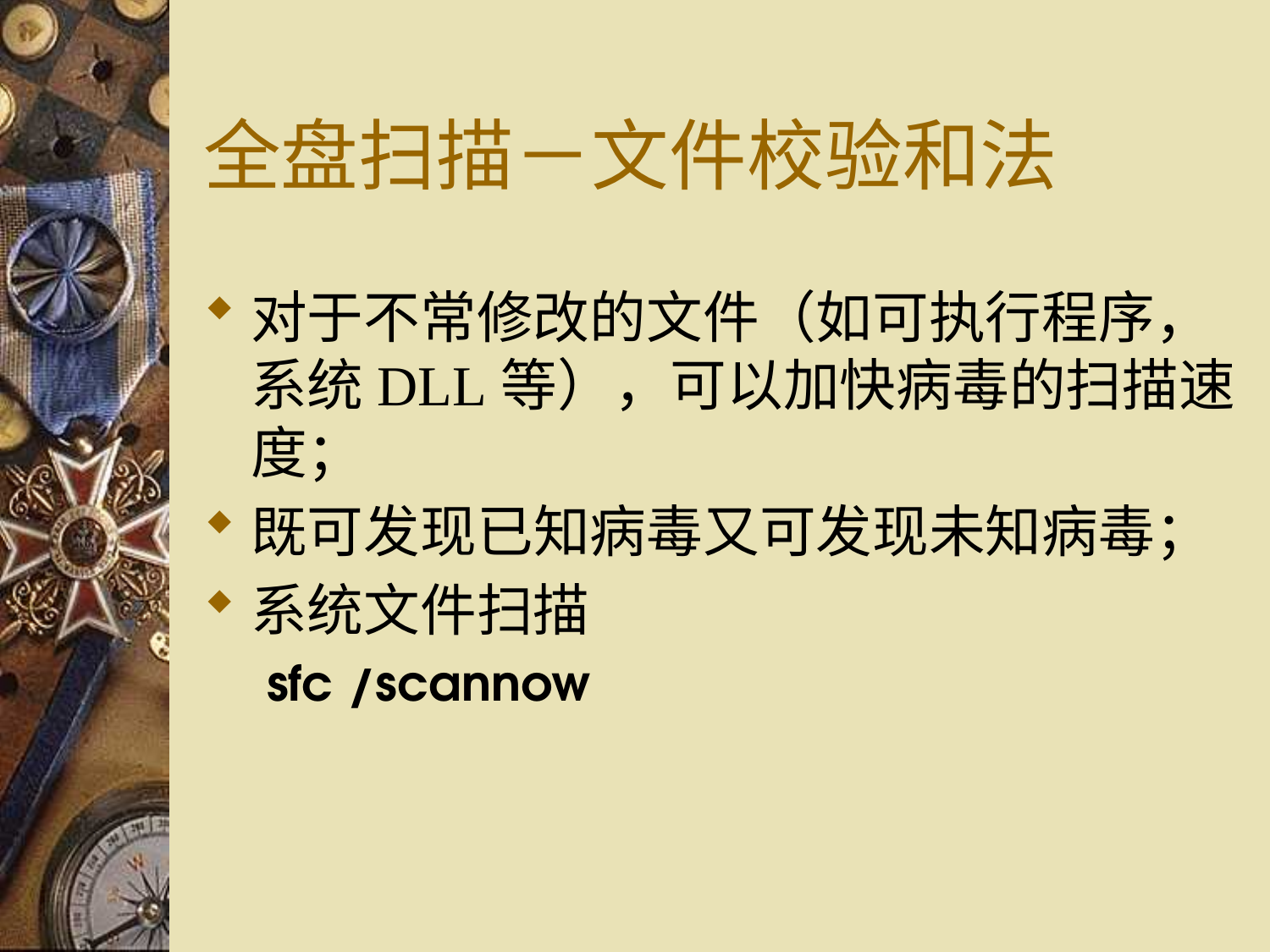

# 全盘扫描－文件校验和法
对于不常修改的文件（如可执行程序，系统DLL等），可以加快病毒的扫描速度；
既可发现已知病毒又可发现未知病毒；
系统文件扫描
sfc /scannow